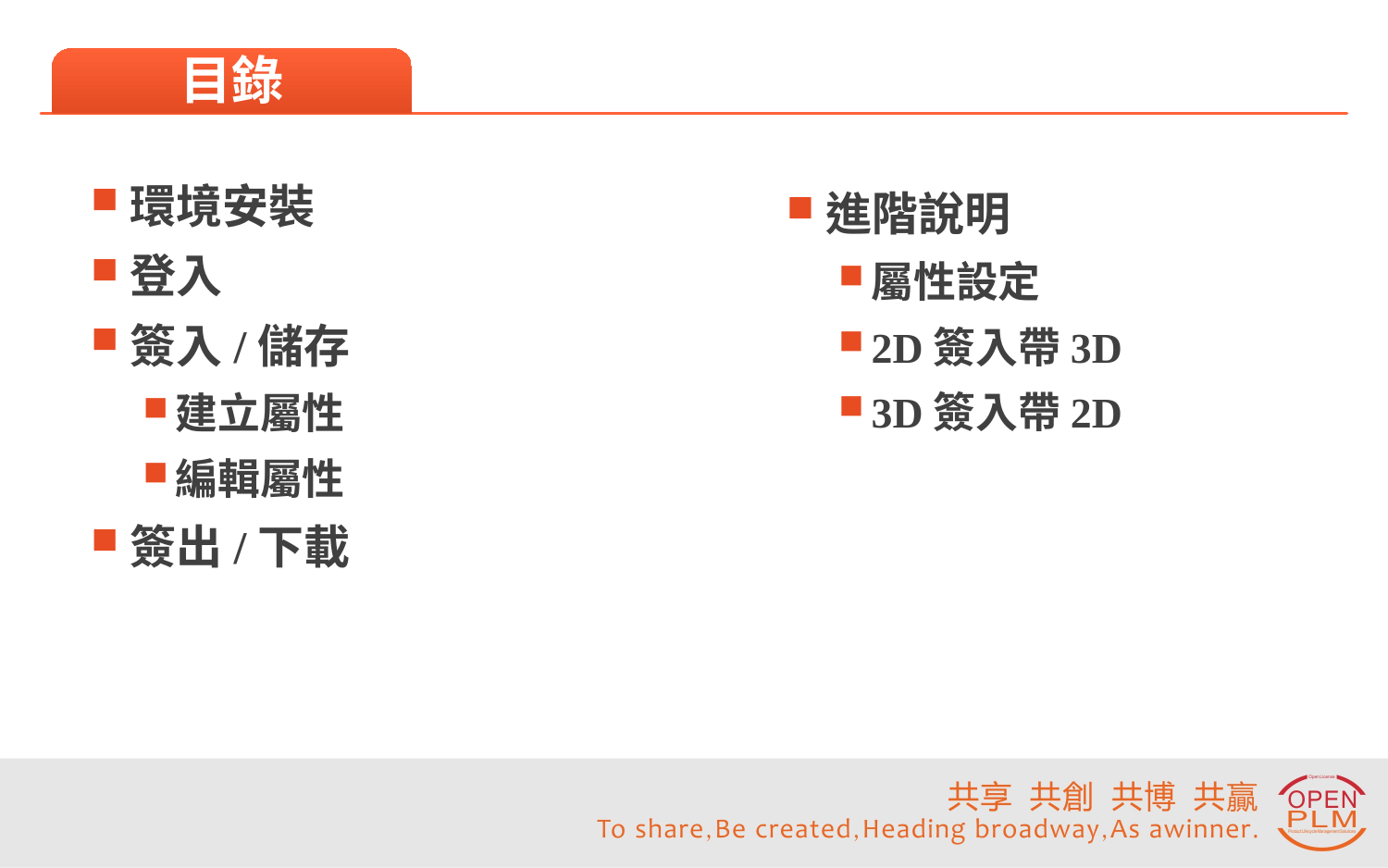

#
目錄

環境安裝
登入
簽入/儲存
建立屬性
編輯屬性
簽出/下載

進階說明
屬性設定
2D簽入帶3D
3D簽入帶2D